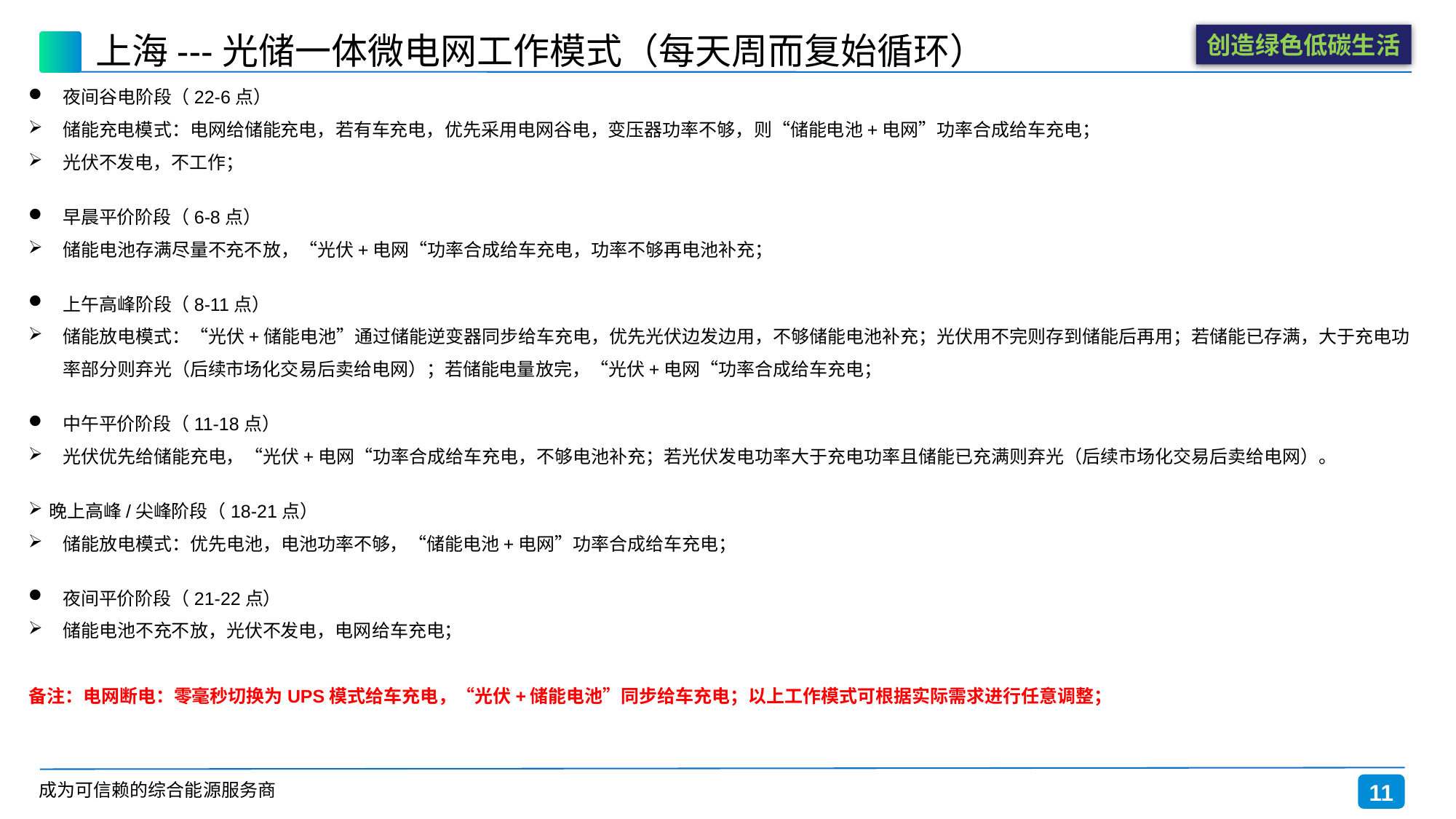

# 上海---光储一体微电网工作模式（每天周而复始循环）
夜间谷电阶段（22-6点）
储能充电模式：电网给储能充电，若有车充电，优先采用电网谷电，变压器功率不够，则“储能电池+电网”功率合成给车充电；
光伏不发电，不工作；

早晨平价阶段（6-8点）
储能电池存满尽量不充不放，“光伏+电网“功率合成给车充电，功率不够再电池补充；

上午高峰阶段（8-11点）
储能放电模式：“光伏+储能电池”通过储能逆变器同步给车充电，优先光伏边发边用，不够储能电池补充；光伏用不完则存到储能后再用；若储能已存满，大于充电功率部分则弃光（后续市场化交易后卖给电网）；若储能电量放完，“光伏+电网“功率合成给车充电；

中午平价阶段（11-18点）
光伏优先给储能充电，“光伏+电网“功率合成给车充电，不够电池补充；若光伏发电功率大于充电功率且储能已充满则弃光（后续市场化交易后卖给电网）。

晚上高峰/尖峰阶段（18-21点）
储能放电模式：优先电池，电池功率不够，“储能电池+电网”功率合成给车充电；

夜间平价阶段（21-22点）
储能电池不充不放，光伏不发电，电网给车充电；

备注：电网断电：零毫秒切换为UPS模式给车充电，“光伏+储能电池”同步给车充电；以上工作模式可根据实际需求进行任意调整；